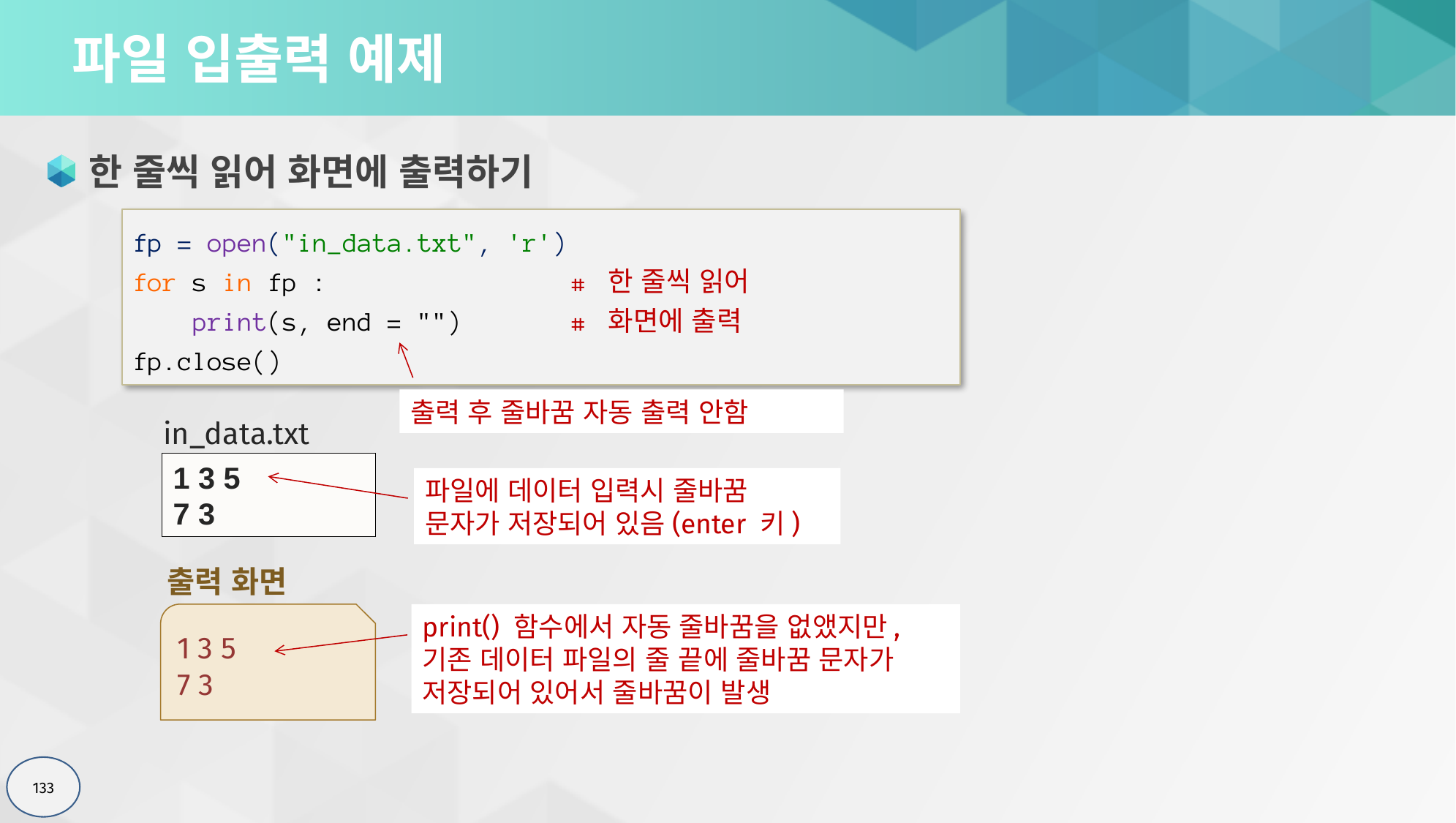

# 파일 입출력 예제
한 줄씩 읽어 화면에 출력하기
fp = open("in_data.txt", 'r')
for s in fp :		   	# 한 줄씩 읽어
    print(s, end = "")	# 화면에 출력
fp.close()
출력 후 줄바꿈 자동 출력 안함
in_data.txt
1 3 5
7 3
파일에 데이터 입력시 줄바꿈 문자가 저장되어 있음(enter 키)
출력 화면
1 3 5
7 3
print() 함수에서 자동 줄바꿈을 없앴지만, 기존 데이터 파일의 줄 끝에 줄바꿈 문자가 저장되어 있어서 줄바꿈이 발생